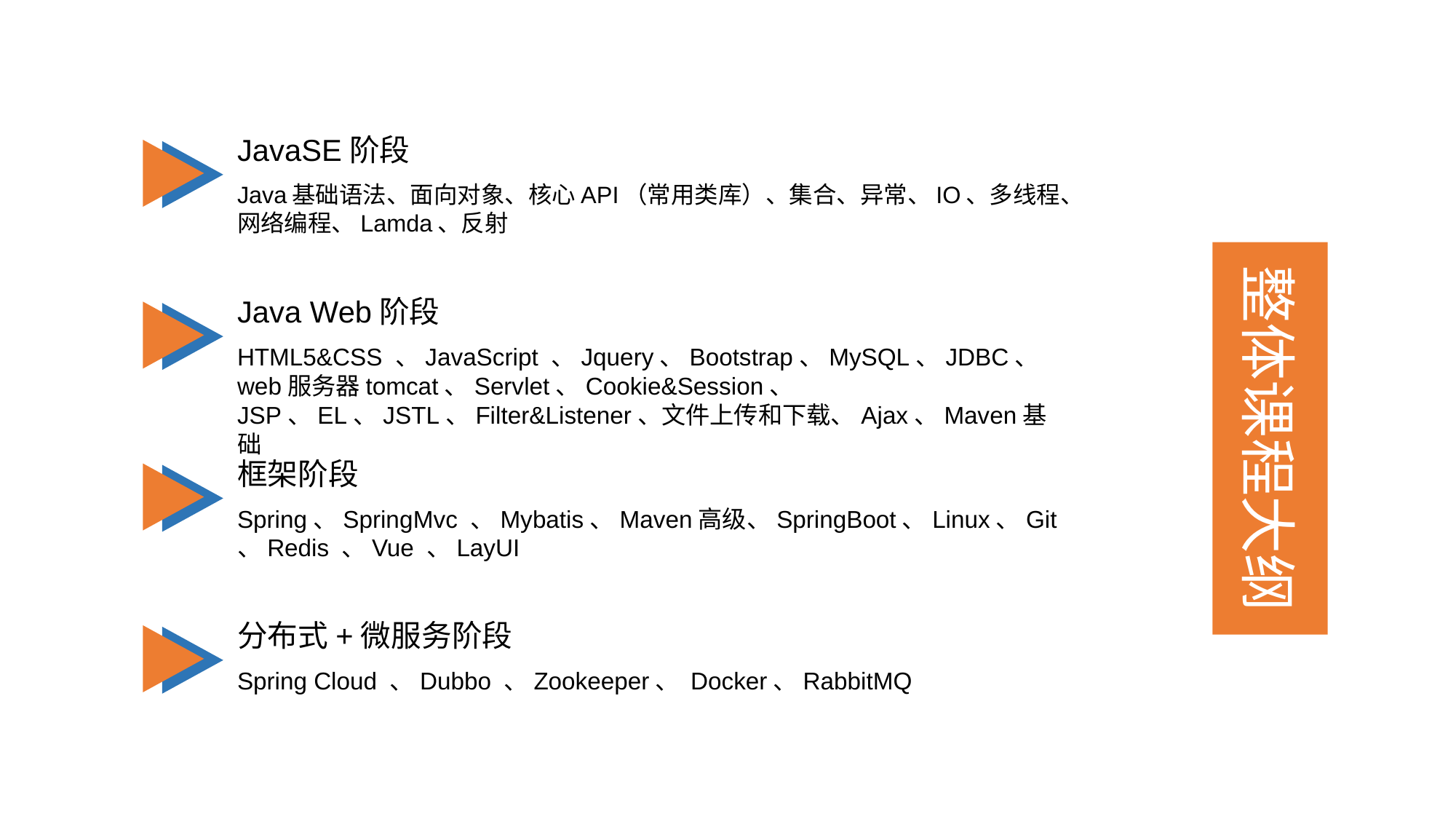

JavaSE阶段

Java基础语法、面向对象、核心API（常用类库）、集合、异常、IO、多线程、网络编程、Lamda、反射
整体课程大纲
Java Web阶段

HTML5&CSS 、JavaScript 、Jquery、Bootstrap、MySQL、JDBC、web服务器tomcat、Servlet、Cookie&Session、 JSP、EL、JSTL、Filter&Listener、文件上传和下载、Ajax、Maven基础
框架阶段

Spring、SpringMvc 、Mybatis、Maven高级、SpringBoot、Linux、Git 、Redis 、Vue 、LayUI
分布式+微服务阶段

Spring Cloud 、Dubbo 、Zookeeper、 Docker、RabbitMQ